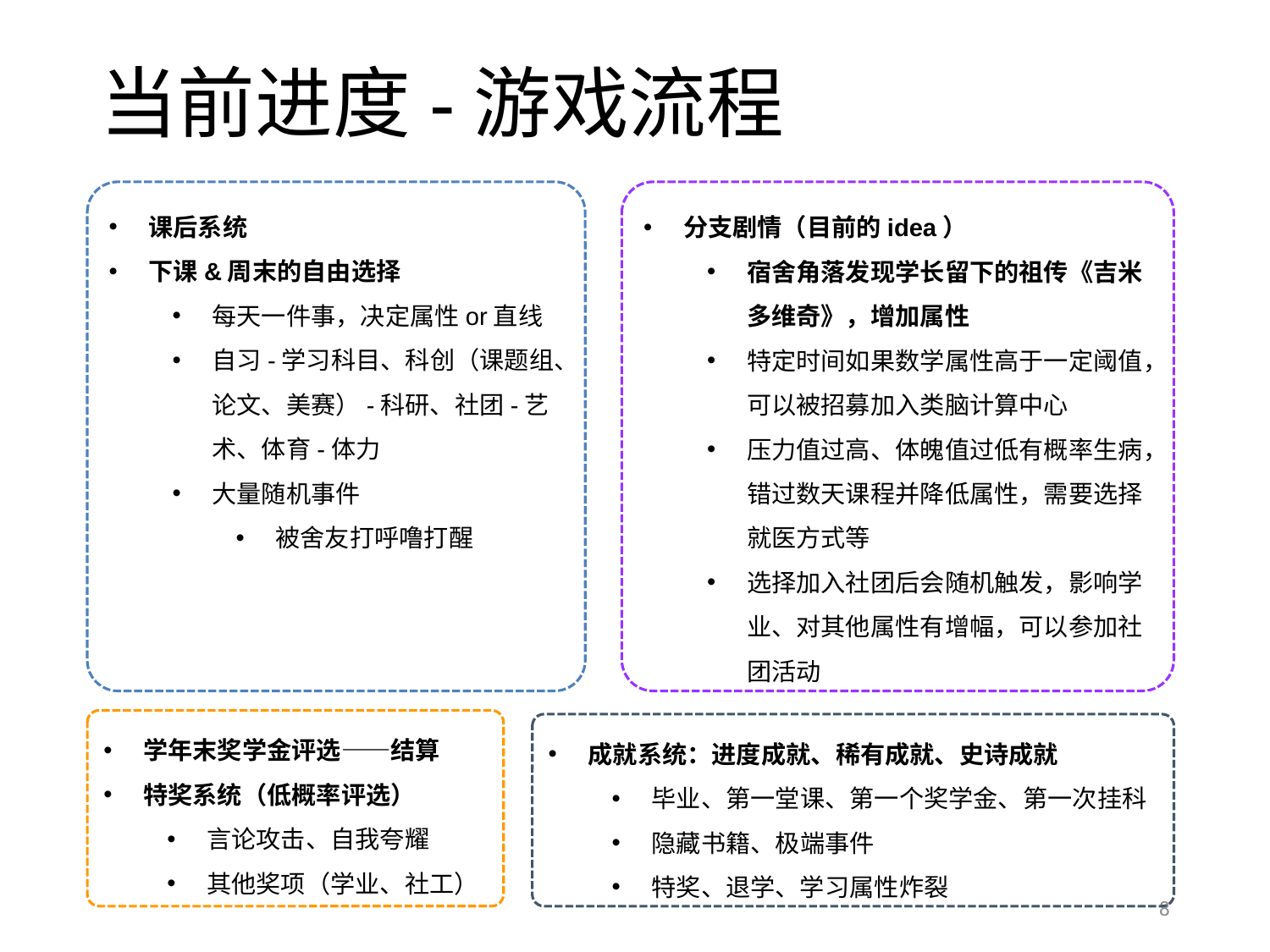

# 当前进度-游戏流程
分支剧情（目前的idea）
宿舍角落发现学长留下的祖传《吉米多维奇》，增加属性
特定时间如果数学属性高于一定阈值，可以被招募加入类脑计算中心
压力值过高、体魄值过低有概率生病，错过数天课程并降低属性，需要选择就医方式等
选择加入社团后会随机触发，影响学业、对其他属性有增幅，可以参加社团活动
课后系统
下课&周末的自由选择
每天一件事，决定属性or直线
自习-学习科目、科创（课题组、论文、美赛）-科研、社团-艺术、体育-体力
大量随机事件
被舍友打呼噜打醒

学年末奖学金评选——结算
特奖系统（低概率评选）
言论攻击、自我夸耀
其他奖项（学业、社工）
成就系统：进度成就、稀有成就、史诗成就
毕业、第一堂课、第一个奖学金、第一次挂科
隐藏书籍、极端事件
特奖、退学、学习属性炸裂
8